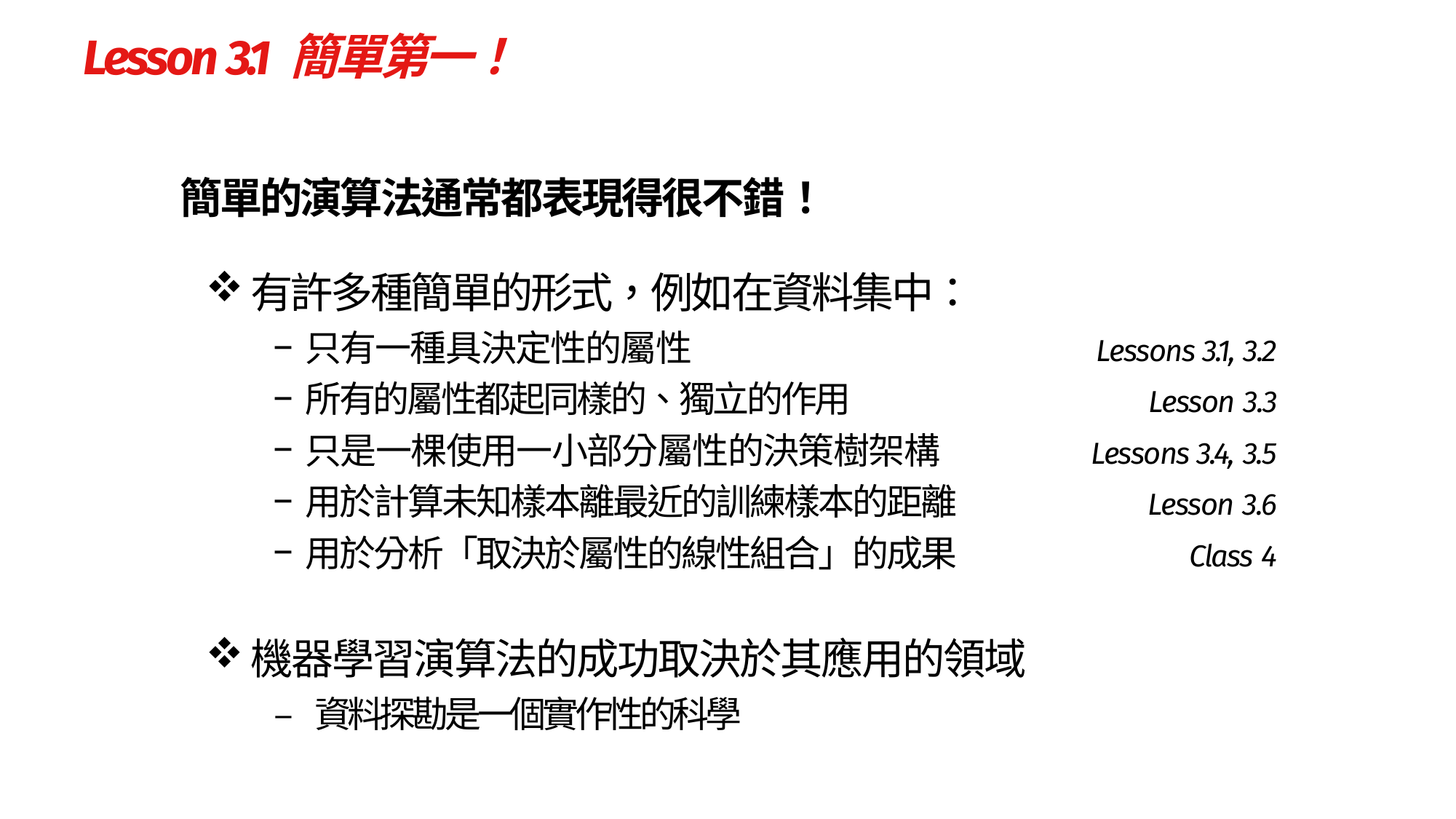

# Lesson 3.1 簡單第一！
簡單的演算法通常都表現得很不錯！
有許多種簡單的形式，例如在資料集中：
只有一種具決定性的屬性
所有的屬性都起同樣的、獨立的作用
只是一棵使用一小部分屬性的決策樹架構
用於計算未知樣本離最近的訓練樣本的距離
用於分析「取決於屬性的線性組合」的成果
Lessons 3.1, 3.2
Lesson 3.3
Lessons 3.4, 3.5
Lesson 3.6
Class 4
機器學習演算法的成功取決於其應用的領域
– 資料探勘是一個實作性的科學